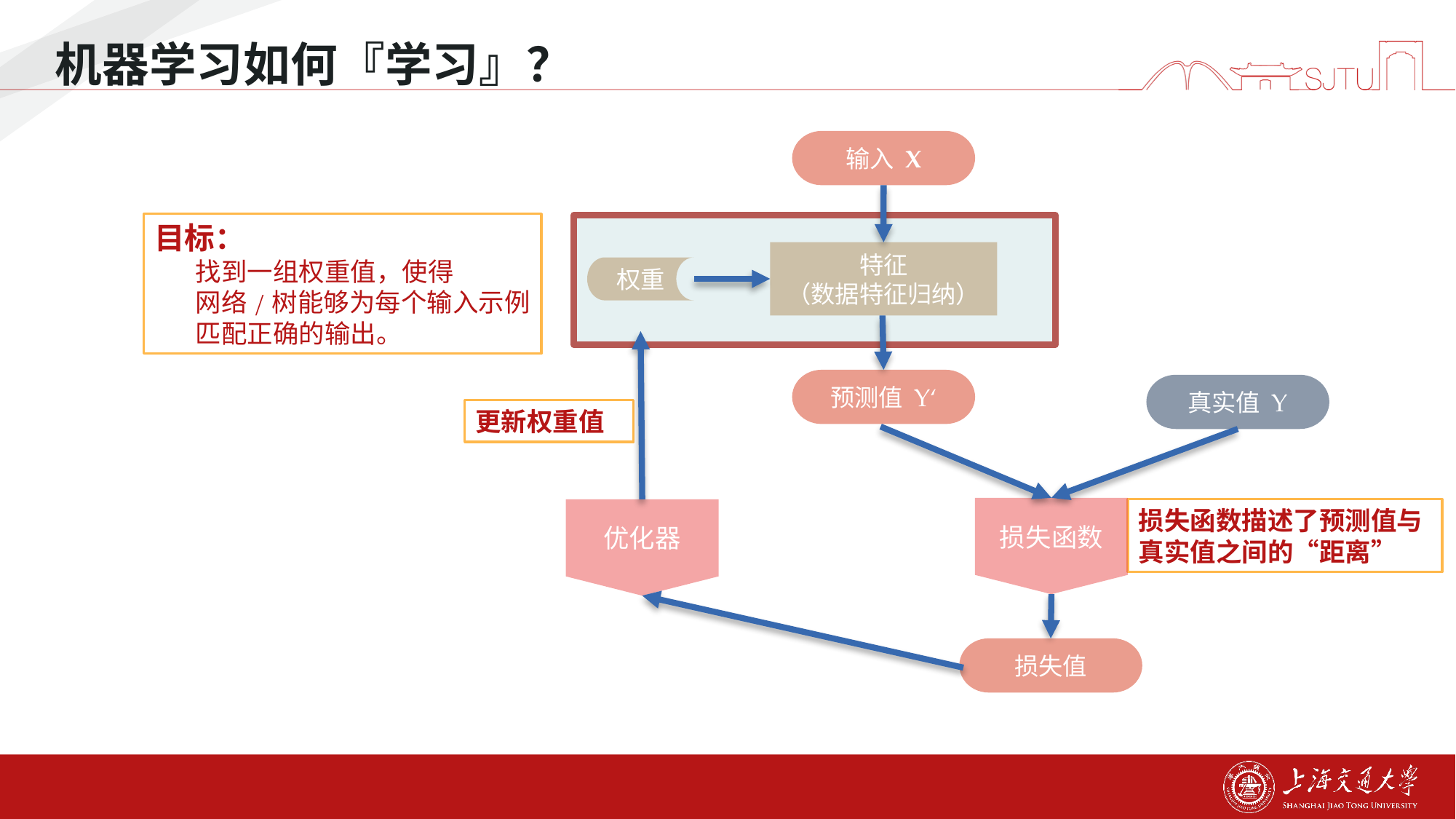

机器学习如何『学习』？

输入 X
目标：
      找到一组权重值，使得
      网络/树能够为每个输入示例
      匹配正确的输出。

特征
（数据特征归纳）
权重
预测值 Y‘
真实值 Y
更新权重值
损失函数
优化器
损失函数描述了预测值与真实值之间的“距离”
损失值